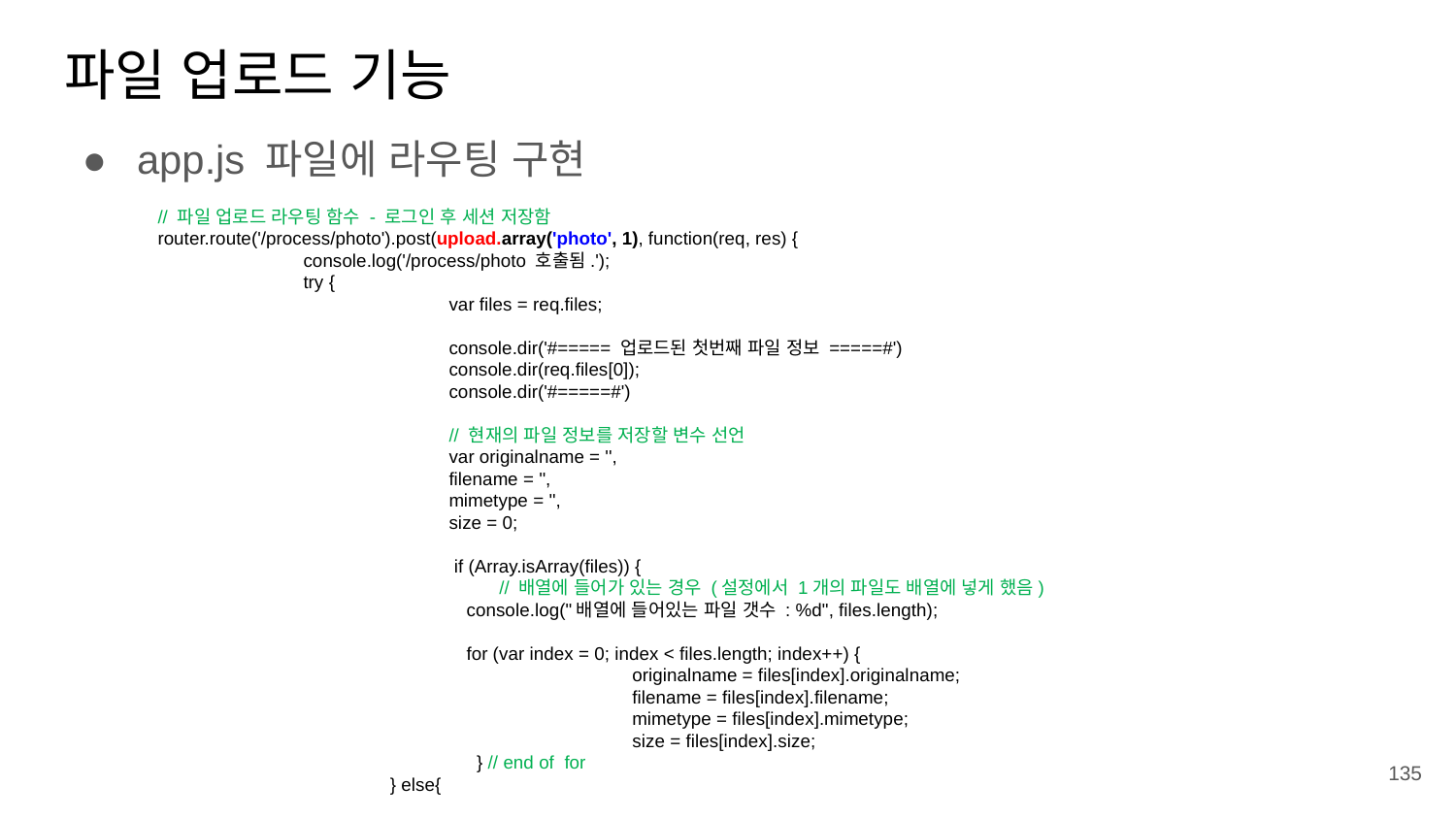

# 파일 업로드 기능
app.js 파일에 라우팅 구현
// 파일 업로드 라우팅 함수 - 로그인 후 세션 저장함
router.route('/process/photo').post(upload.array('photo', 1), function(req, res) {
	console.log('/process/photo 호출됨.');
	try {
		var files = req.files;

		console.dir('#===== 업로드된 첫번째 파일 정보 =====#')
		console.dir(req.files[0]);
		console.dir('#=====#')

		// 현재의 파일 정보를 저장할 변수 선언
		var originalname = '',
		filename = '',
		mimetype = '',
		size = 0;

		 if (Array.isArray(files)) {
                                                                   // 배열에 들어가 있는 경우 (설정에서 1개의 파일도 배열에 넣게 했음)
	                                console.log("배열에 들어있는 파일 갯수 : %d", files.length);

	                                for (var index = 0; index < files.length; index++) {
	        	                                    originalname = files[index].originalname;
	        	                                    filename = files[index].filename;
	        	                                    mimetype = files[index].mimetype;
	        	                                    size = files[index].size;
	                                  } // end of  for
	                 } else{
135